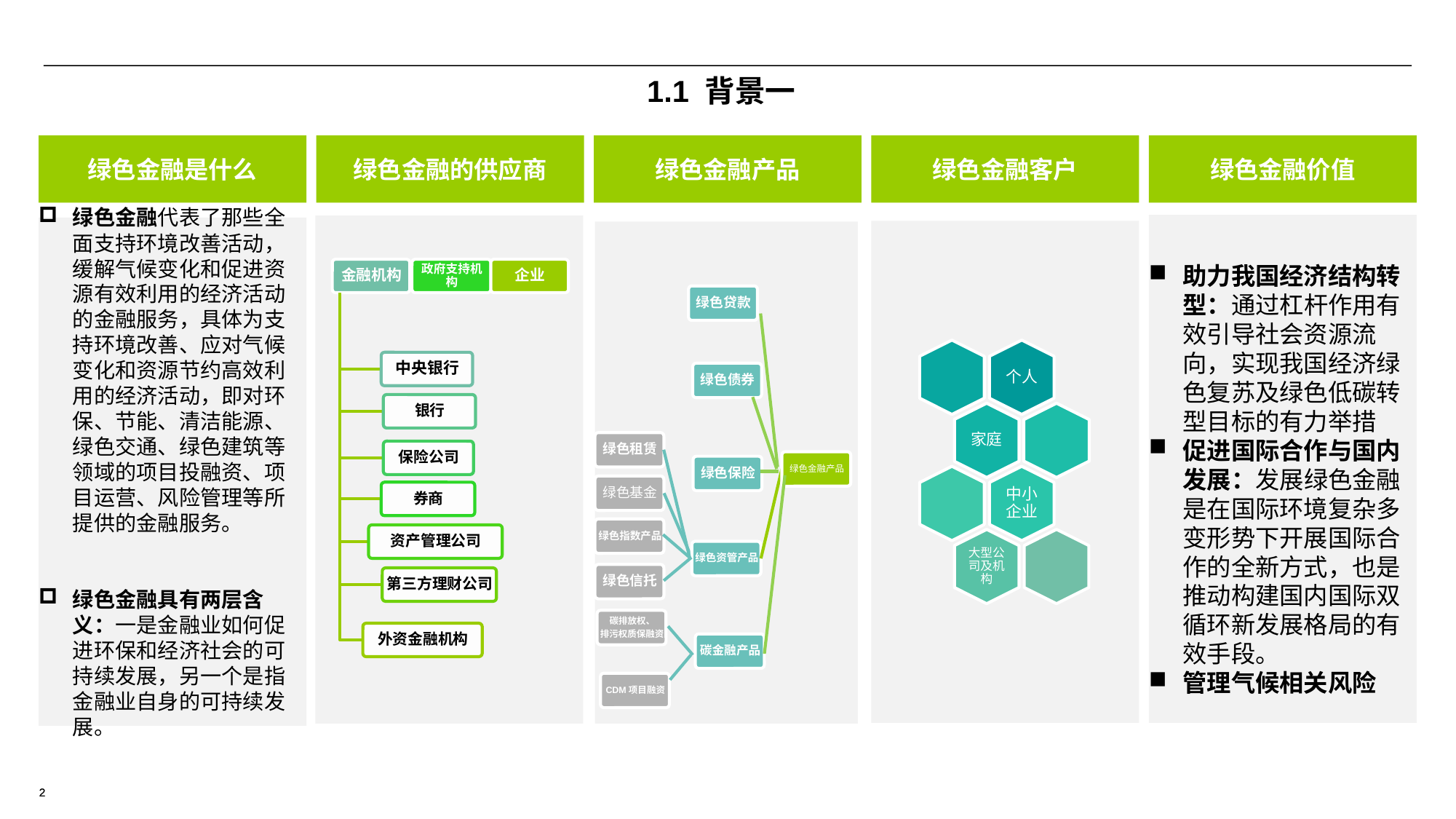

1.1 背景一
绿色金融是什么
绿色金融的供应商
绿色金融产品
绿色金融客户
绿色金融价值

助力我国经济结构转型：通过杠杆作用有效引导社会资源流向，实现我国经济绿色复苏及绿色低碳转型目标的有力举措
促进国际合作与国内发展：发展绿色金融是在国际环境复杂多变形势下开展国际合作的全新方式，也是推动构建国内国际双循环新发展格局的有效手段。
管理气候相关风险
金融机构
中央银行
银行
保险公司
券商
资产管理公司
第三方理财公司
外资金融机构
政府支持机构
企业
绿色金融代表了那些全面支持环境改善活动，缓解气候变化和促进资源有效利用的经济活动的金融服务，具体为支持环境改善、应对气候变化和资源节约高效利用的经济活动，即对环保、节能、清洁能源、绿色交通、绿色建筑等领域的项目投融资、项目运营、风险管理等所提供的金融服务。

绿色金融具有两层含义：一是金融业如何促进环保和经济社会的可持续发展，另一个是指金融业自身的可持续发展。
个人

家庭

中小企业

大型公司及机构

绿色贷款
绿色保险
绿色债券
绿色基金

绿色资管产品

绿色金融产品
绿色指数产品
碳金融产品
碳排放权、
排污权质保融资
绿色租赁
绿色信托
CDM项目融资